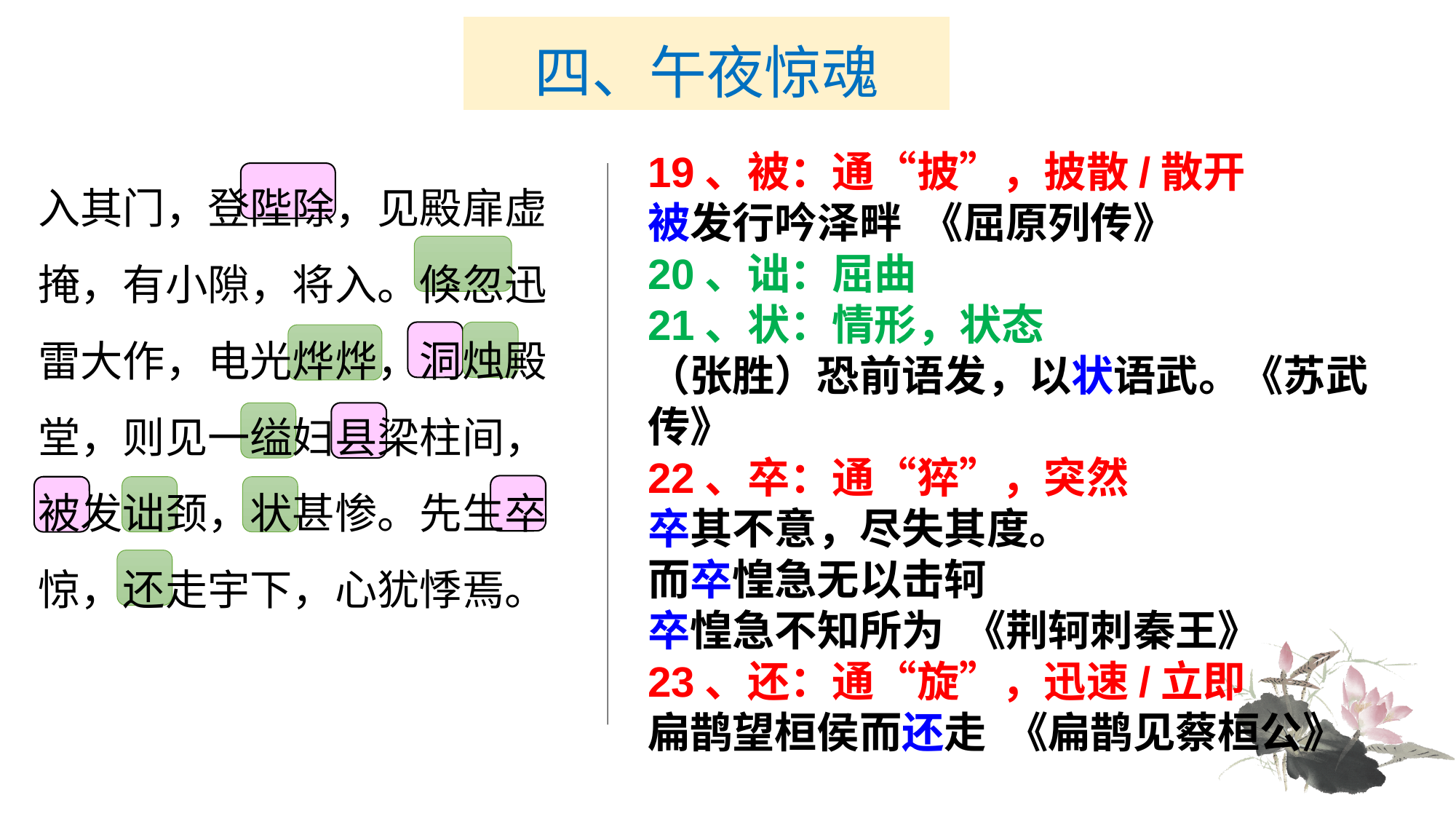

# 四、午夜惊魂
19、被：通“披”，披散/散开
被发行吟泽畔  《屈原列传》
20、诎：屈曲
21、状：情形，状态
（张胜）恐前语发，以状语武。《苏武传》
22、卒：通“猝”，突然
卒其不意，尽失其度。
而卒惶急无以击轲
卒惶急不知所为  《荆轲刺秦王》
23、还：通“旋”，迅速/立即
扁鹊望桓侯而还走  《扁鹊见蔡桓公》
入其门，登陛除，见殿扉虚掩，有小隙，将入。倏忽迅雷大作，电光烨烨，洞烛殿堂，则见一缢妇县梁柱间，被发诎颈，状甚惨。先生卒惊，还走宇下，心犹悸焉。